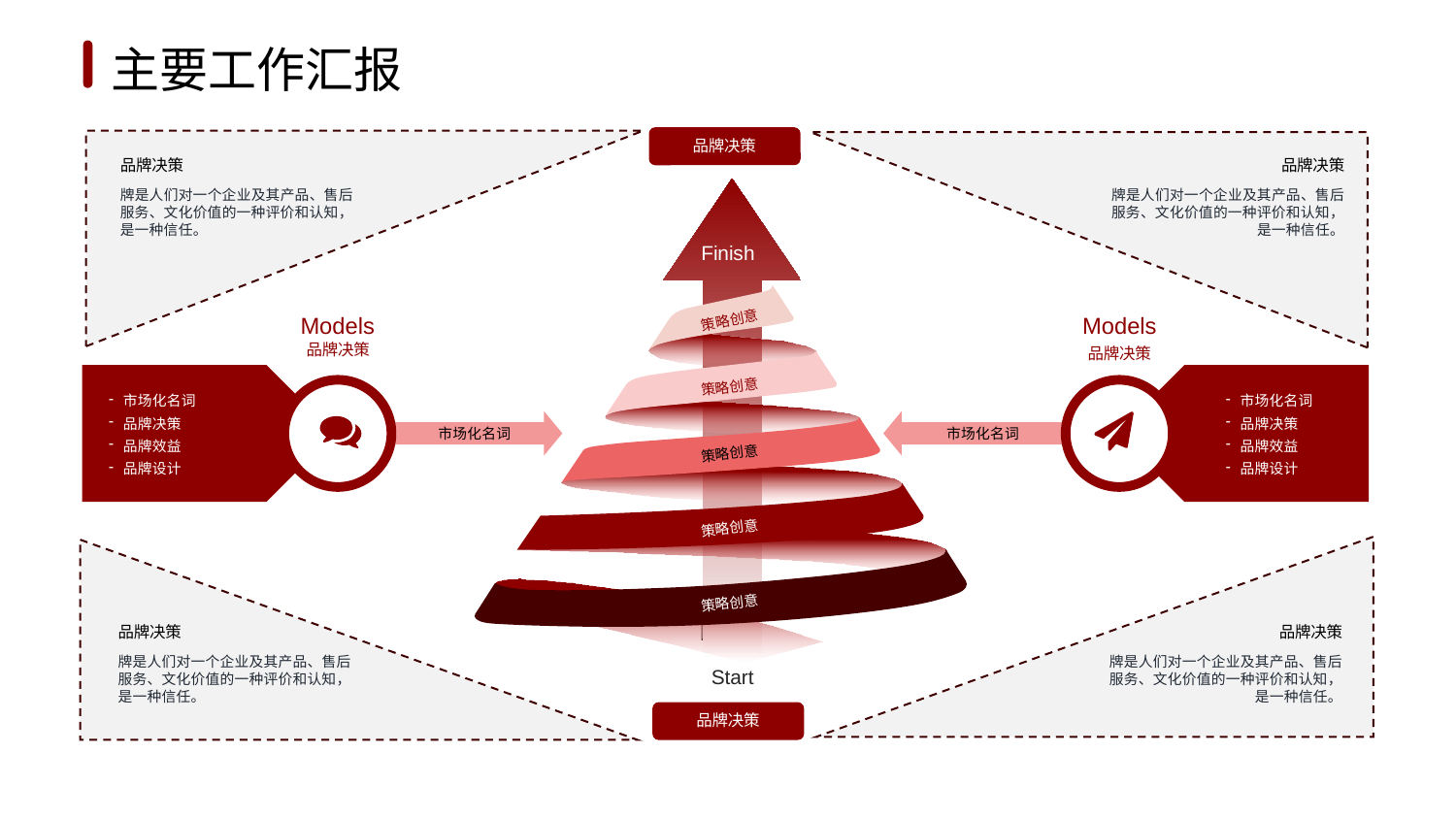

1
2
3
4
5
6

主要工作汇报

品牌决策
品牌决策
牌是人们对一个企业及其产品、售后服务、文化价值的一种评价和认知，是一种信任。
品牌决策
牌是人们对一个企业及其产品、售后服务、文化价值的一种评价和认知，是一种信任。

Finish
策略创意
Models
Models
品牌决策
品牌决策

策略创意

市场化名词
品牌决策
品牌效益
品牌设计
市场化名词
品牌决策
品牌效益
品牌设计

市场化名词
市场化名词
策略创意
策略创意
策略创意

品牌决策
牌是人们对一个企业及其产品、售后服务、文化价值的一种评价和认知，是一种信任。
品牌决策
牌是人们对一个企业及其产品、售后服务、文化价值的一种评价和认知，是一种信任。
Start

品牌决策